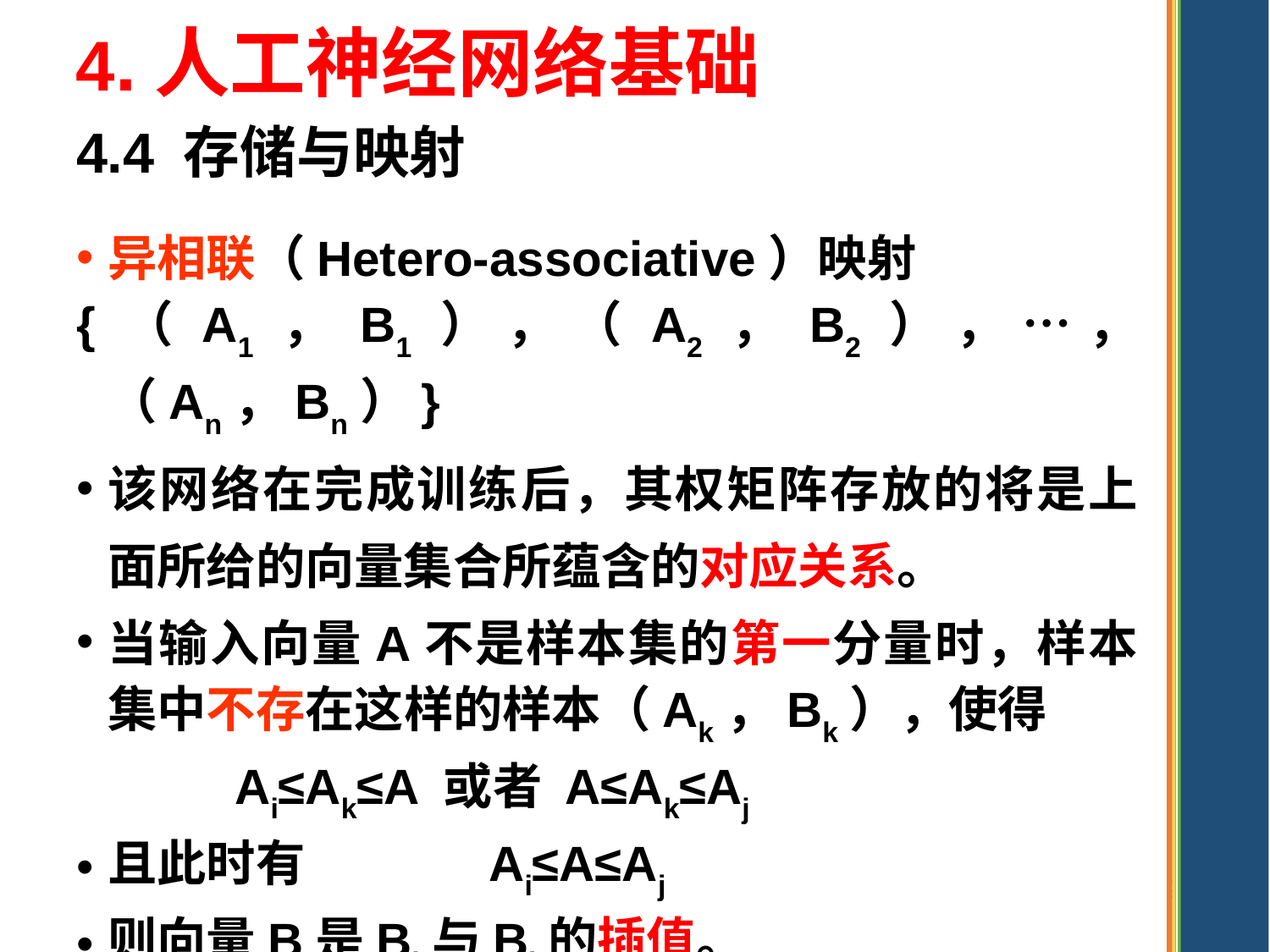

4.人工神经网络基础
4.4 存储与映射
异相联（Hetero-associative）映射
{（A1，B1），（A2，B2），…，（An，Bn）}
该网络在完成训练后，其权矩阵存放的将是上面所给的向量集合所蕴含的对应关系。
当输入向量A不是样本集的第一分量时，样本集中不存在这样的样本（Ak，Bk），使得
		Ai≤Ak≤A 或者 A≤Ak≤Aj
且此时有		Ai≤A≤Aj
则向量B是Bi与Bj的插值。
97